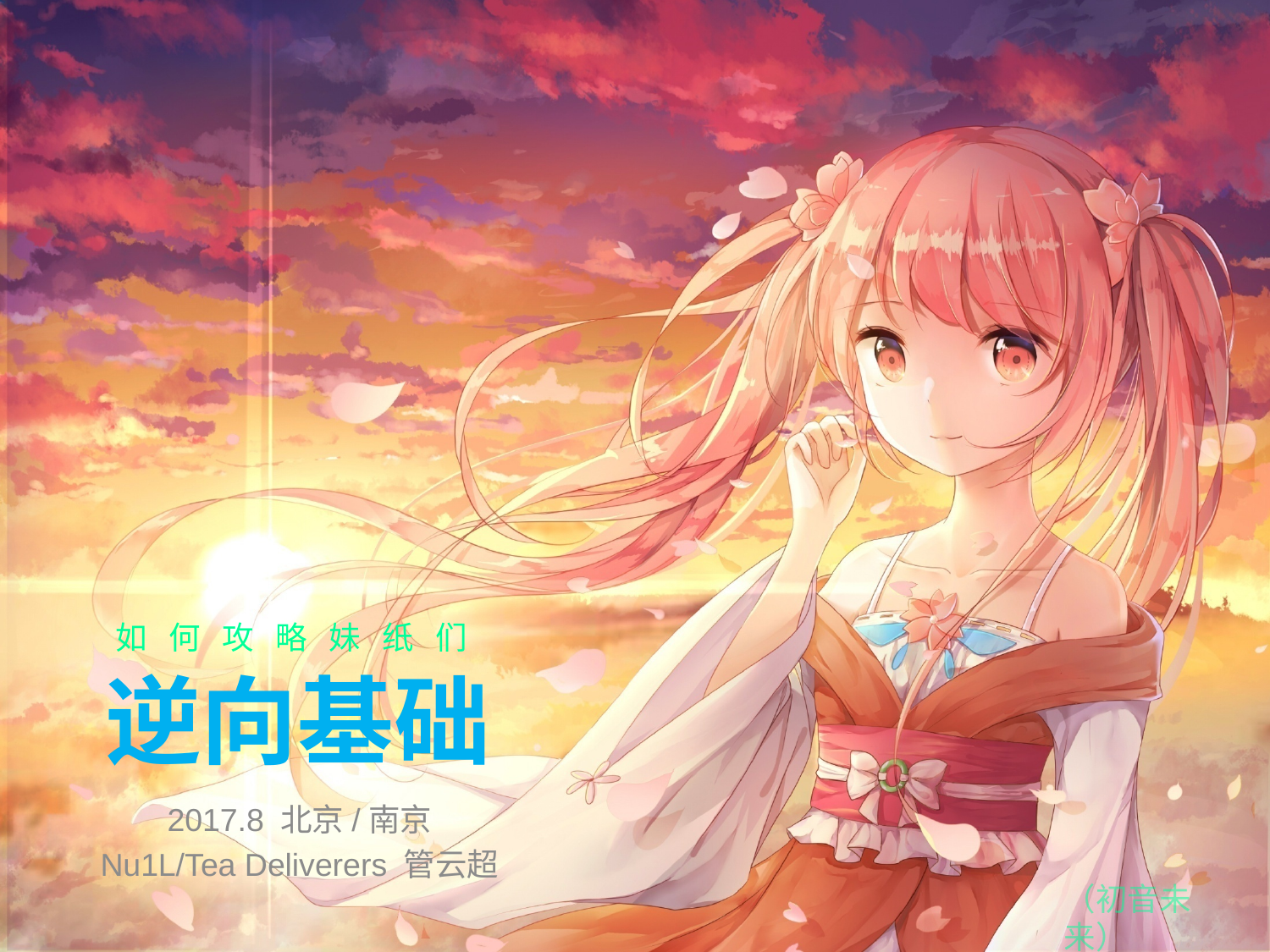

如   何   攻   略   妹   纸   们
# 逆向基础
2017.8 北京/南京
Nu1L/Tea Deliverers 管云超
（初音未来）